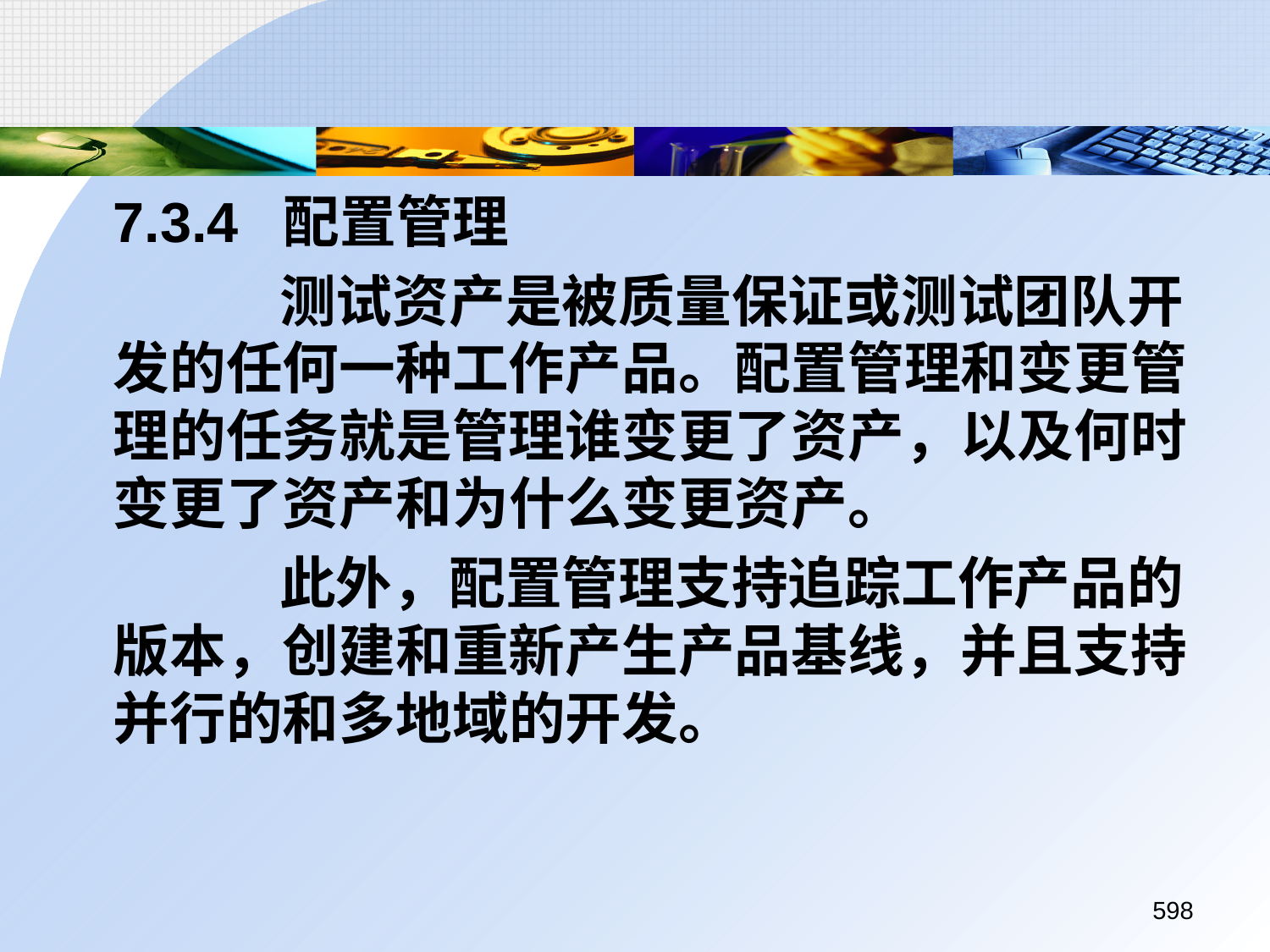

7.3.4  配置管理
		  测试资产是被质量保证或测试团队开发的任何一种工作产品。配置管理和变更管理的任务就是管理谁变更了资产，以及何时变更了资产和为什么变更资产。
		  此外，配置管理支持追踪工作产品的版本，创建和重新产生产品基线，并且支持并行的和多地域的开发。
598